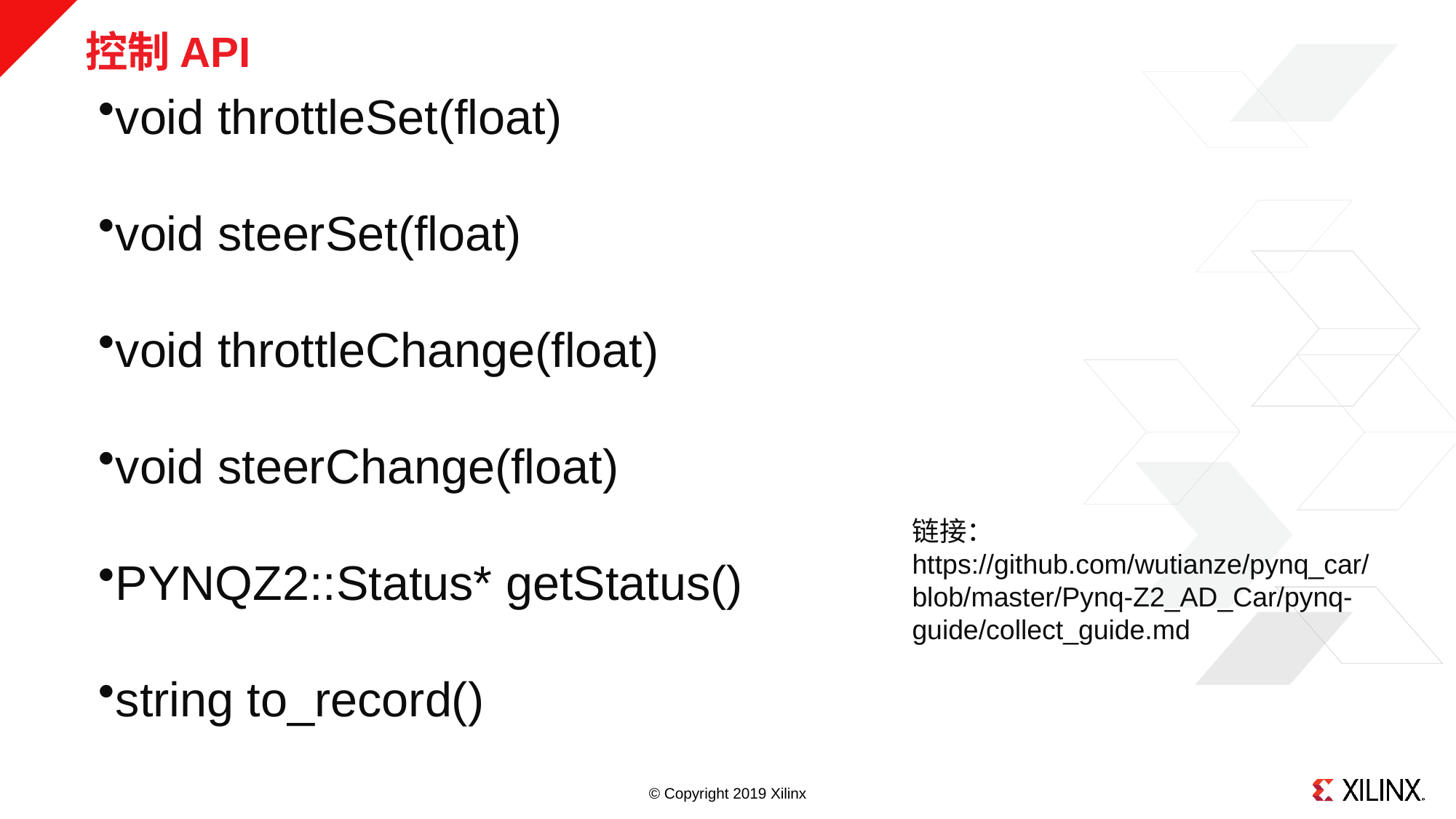

# 控制API
void throttleSet(float)

void steerSet(float)

void throttleChange(float)

void steerChange(float)

PYNQZ2::Status* getStatus()

string to_record()
链接：
https://github.com/wutianze/pynq_car/blob/master/Pynq-Z2_AD_Car/pynq-guide/collect_guide.md